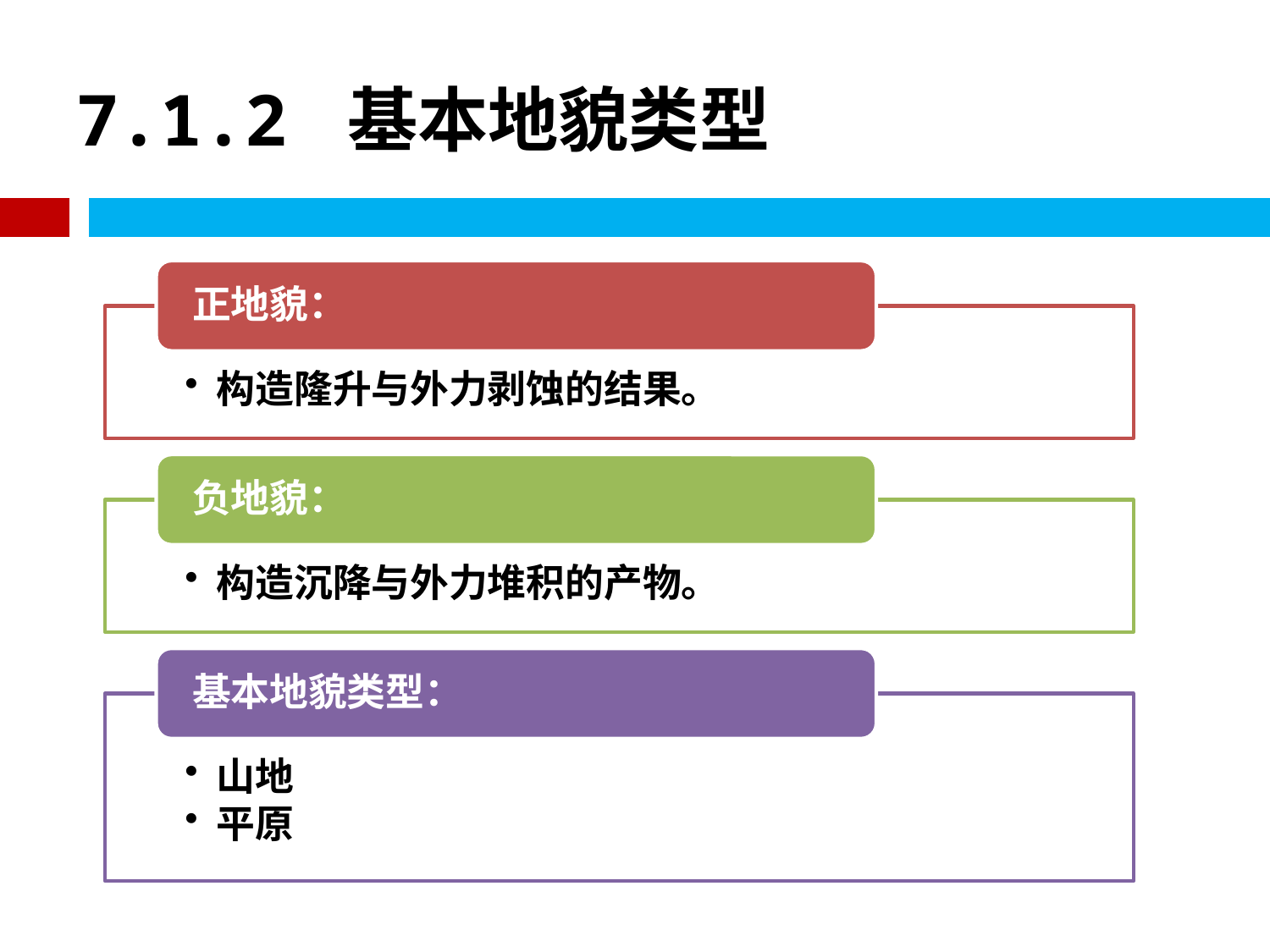

# 7.1.2 基本地貌类型
构造隆升与外力剥蚀的结果。
正地貌：
构造沉降与外力堆积的产物。
负地貌：
山地
平原
基本地貌类型：